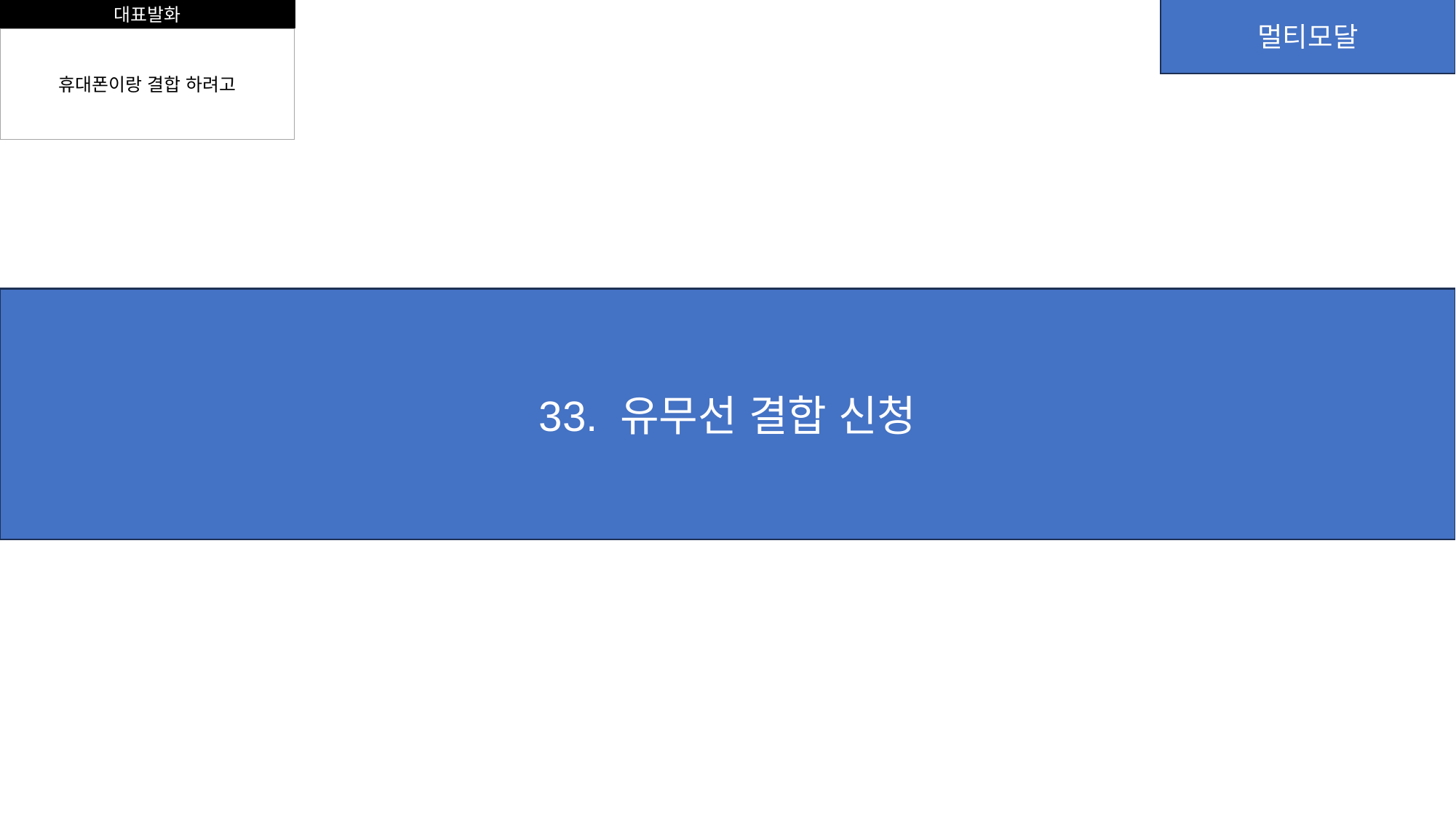

대표발화
멀티모달
휴대폰이랑 결합 하려고
33. 유무선 결합 신청